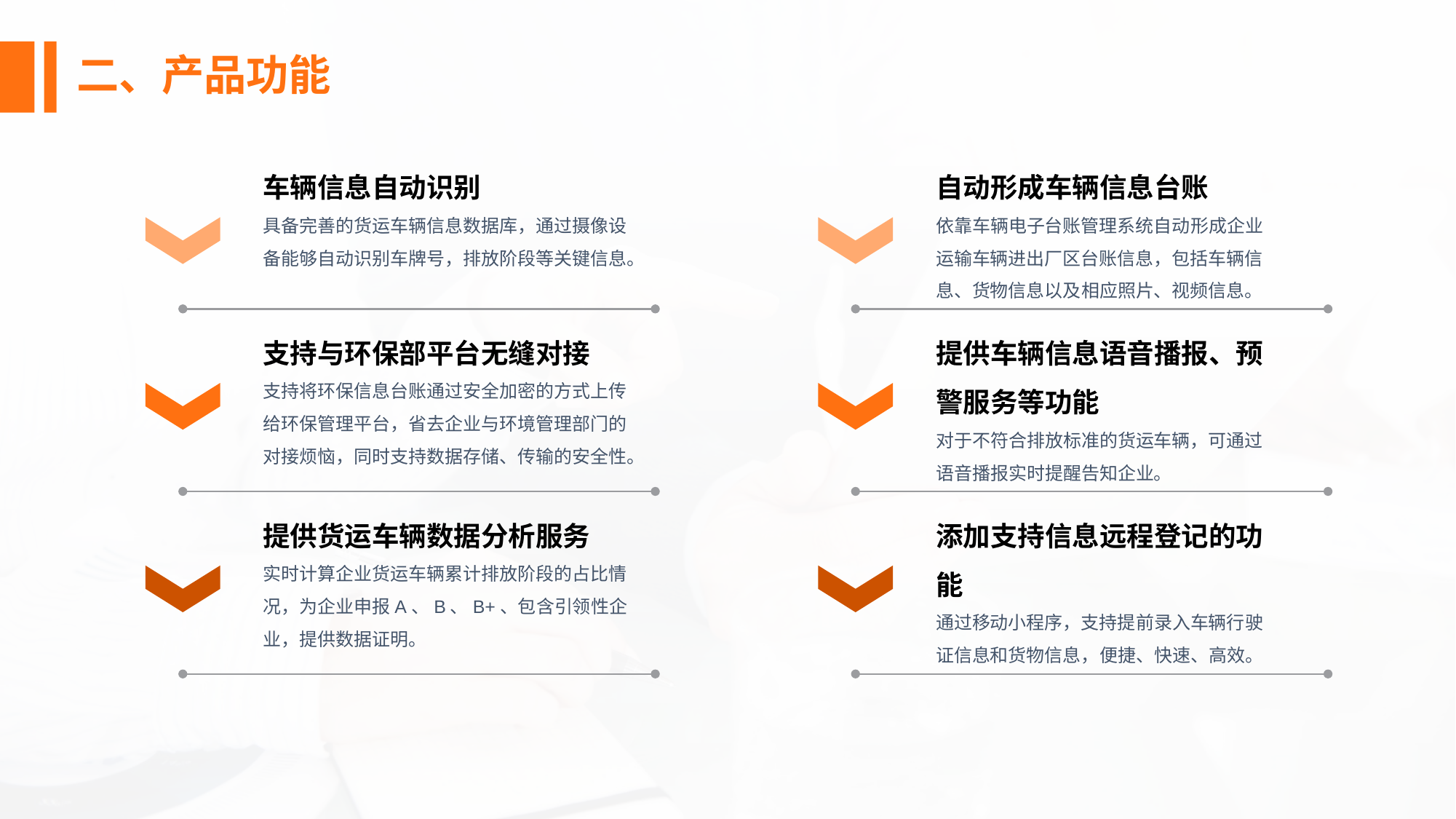

二、产品功能
车辆信息自动识别
具备完善的货运车辆信息数据库，通过摄像设备能够自动识别车牌号，排放阶段等关键信息。
自动形成车辆信息台账
依靠车辆电子台账管理系统自动形成企业运输车辆进出厂区台账信息，包括车辆信息、货物信息以及相应照片、视频信息。

支持与环保部平台无缝对接
支持将环保信息台账通过安全加密的方式上传给环保管理平台，省去企业与环境管理部门的对接烦恼，同时支持数据存储、传输的安全性。
提供车辆信息语音播报、预警服务等功能
对于不符合排放标准的货运车辆，可通过语音播报实时提醒告知企业。

提供货运车辆数据分析服务
实时计算企业货运车辆累计排放阶段的占比情况，为企业申报A、B、B+、包含引领性企业，提供数据证明。
添加支持信息远程登记的功能
通过移动小程序，支持提前录入车辆行驶证信息和货物信息，便捷、快速、高效。